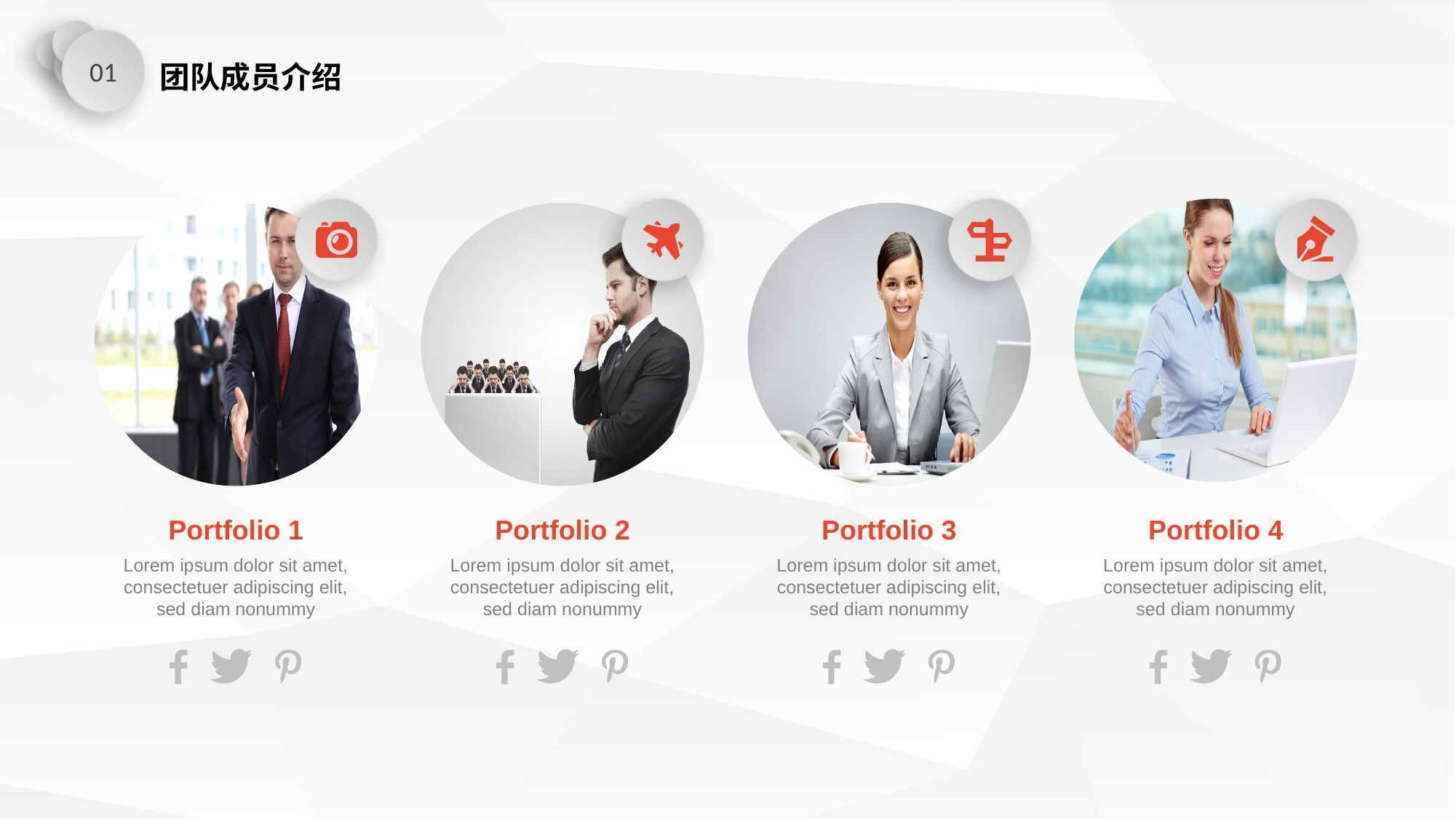

01
团队成员介绍

Portfolio 1
Lorem ipsum dolor sit amet, consectetuer adipiscing elit, sed diam nonummy

Portfolio 2
Lorem ipsum dolor sit amet, consectetuer adipiscing elit, sed diam nonummy

Portfolio 3
Lorem ipsum dolor sit amet, consectetuer adipiscing elit, sed diam nonummy

Portfolio 4
Lorem ipsum dolor sit amet, consectetuer adipiscing elit, sed diam nonummy